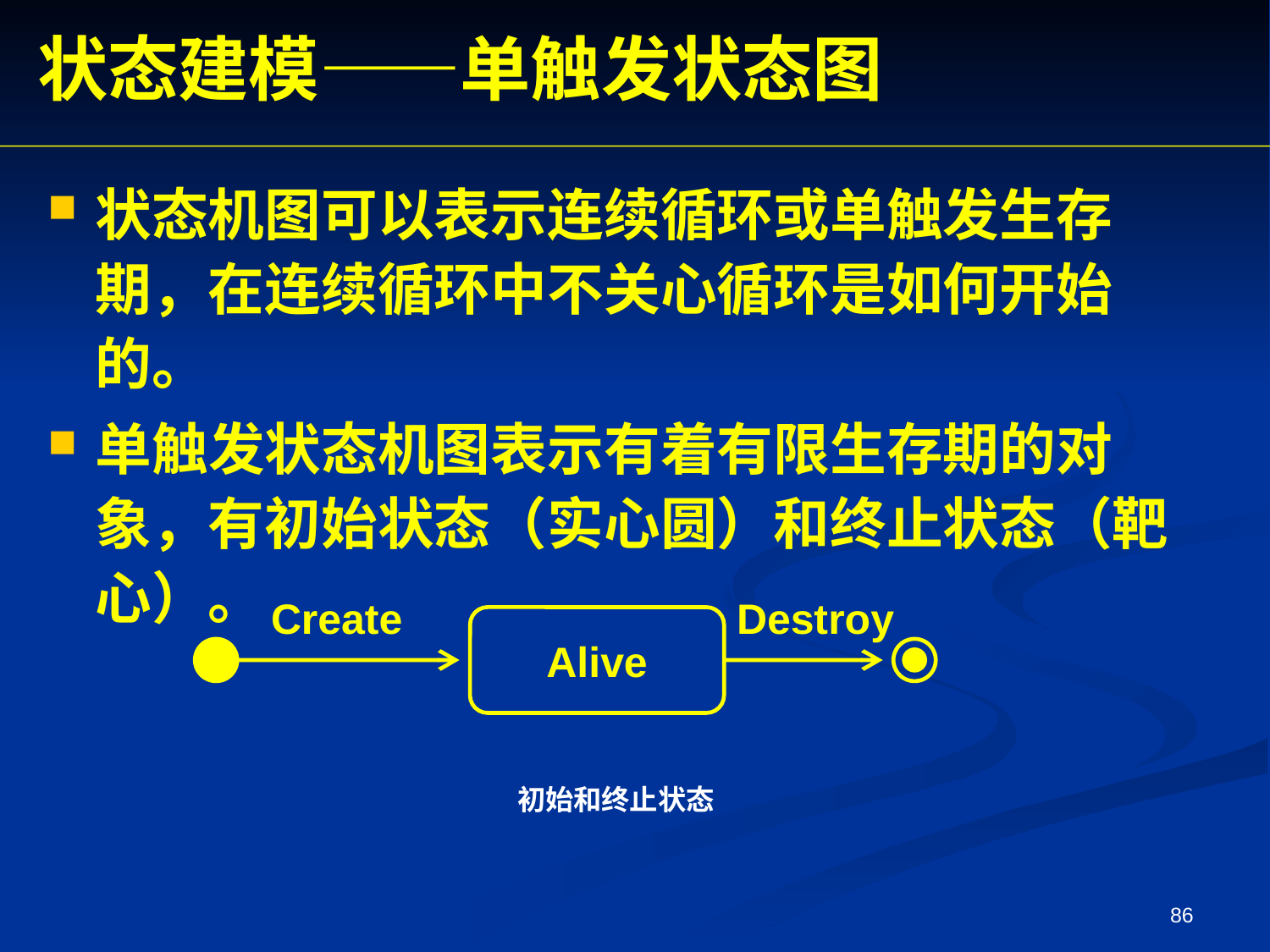

状态建模——单触发状态图

状态机图可以表示连续循环或单触发生存期，在连续循环中不关心循环是如何开始的。
单触发状态机图表示有着有限生存期的对象，有初始状态（实心圆）和终止状态（靶心）。
Create
Destroy
Alive

初始和终止状态
86